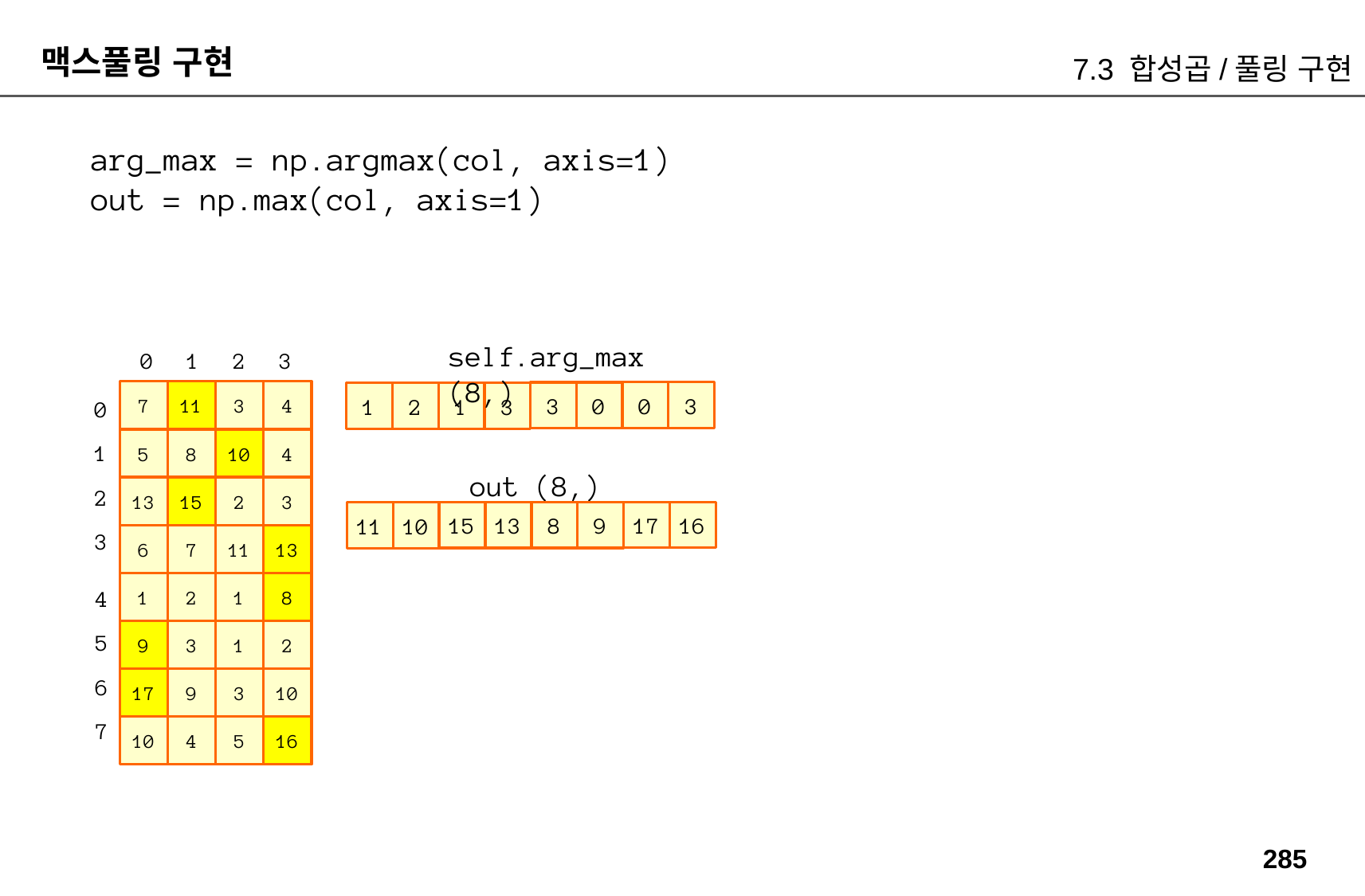

맥스풀링 구현
7.3 합성곱/풀링 구현
arg_max = np.argmax(col, axis=1)
out = np.max(col, axis=1)
self.arg_max (8,)
0
1
2
3
7
11
3
4
0
3
3
0
1
3
1
2
0
1
5
8
10
4
out (8,)
2
13
15
2
3
17
16
8
9
15
13
11
10
3
6
7
11
13
1
2
1
8
4
5
9
3
1
2
6
17
9
3
10
7
10
4
5
16